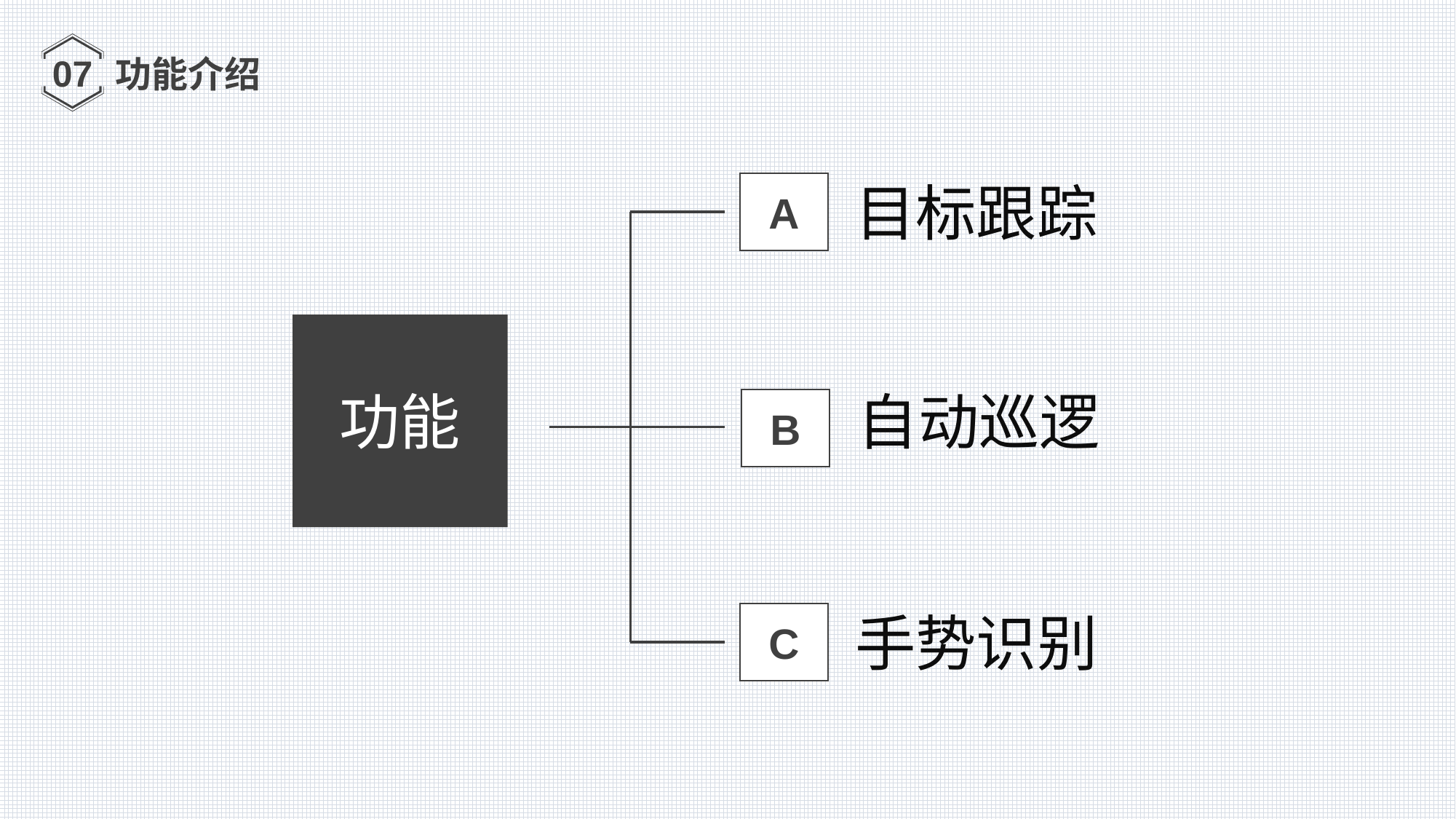

07
功能介绍
目标跟踪
A

功能
自动巡逻
B
手势识别
C